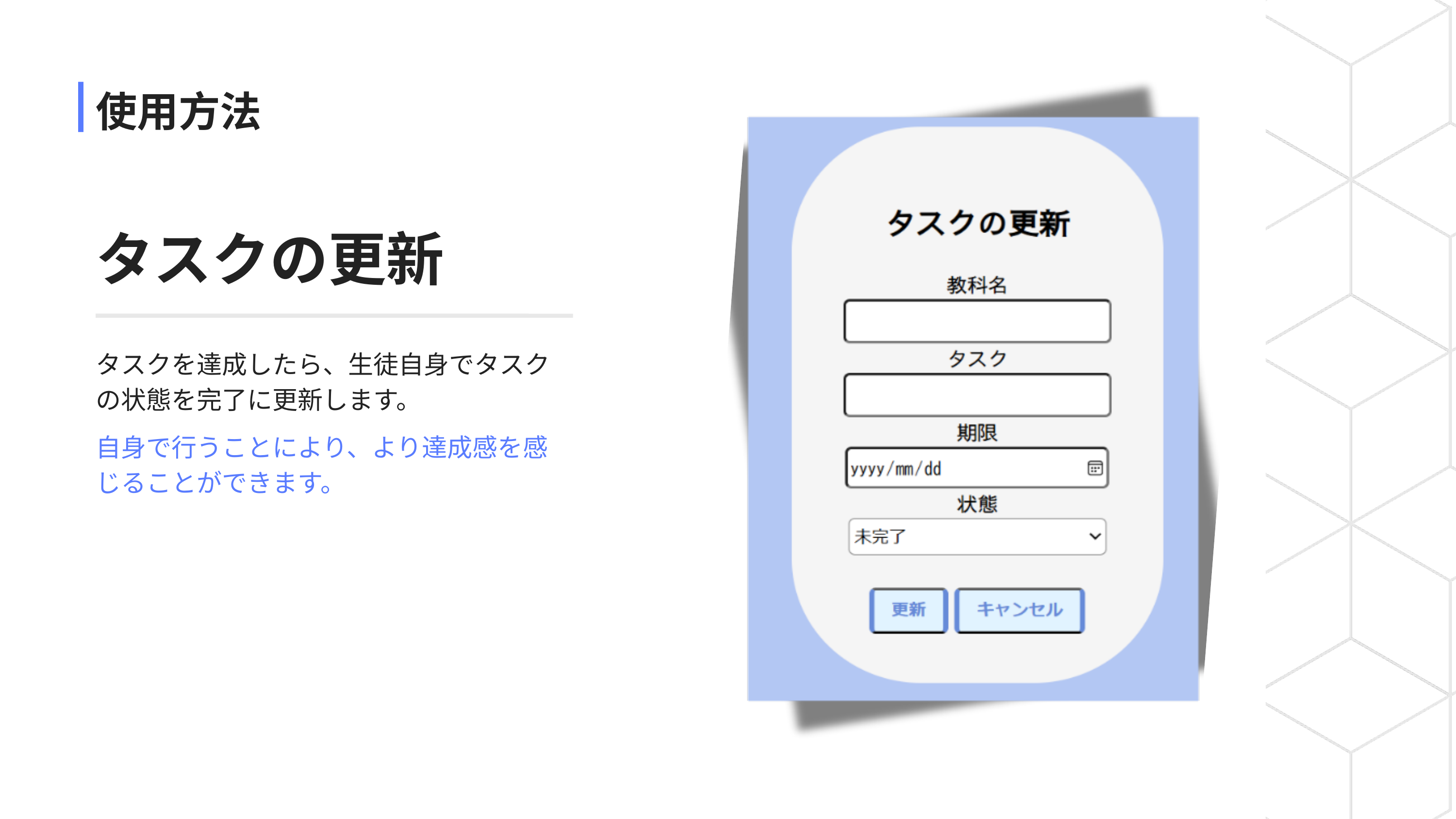

タスクの更新

タスクを達成したら、生徒自身でタスクの状態を完了に更新します。
自身で行うことにより、より達成感を感じることができます。
使用方法